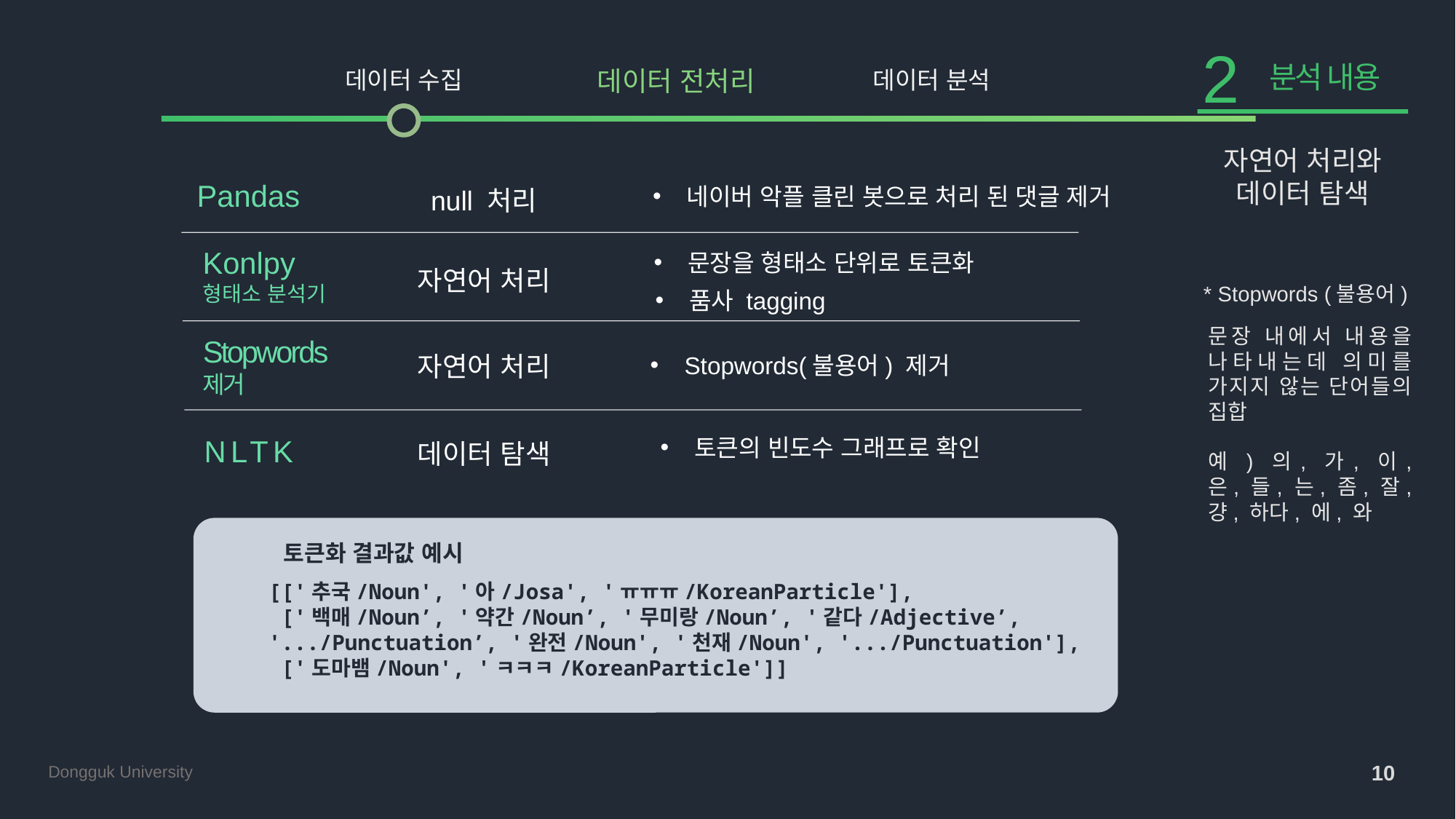

2
분석 내용
데이터 전처리
데이터 수집
데이터 분석

자연어 처리와
데이터 탐색
Pandas
네이버 악플 클린 봇으로 처리 된 댓글 제거
null 처리
Konlpy
형태소 분석기
문장을 형태소 단위로 토큰화
자연어 처리
품사 tagging
Stopwords 제거
자연어 처리
Stopwords(불용어) 제거
NLTK
토큰의 빈도수 그래프로 확인
데이터 탐색
* Stopwords (불용어)
문장 내에서 내용을 나타내는데 의미를 가지지 않는 단어들의 집합
예 ) 의, 가, 이, 은, 들, 는, 좀, 잘, 걍, 하다, 에, 와

토큰화 결과값 예시
[['추국/Noun', '아/Josa', 'ㅠㅠㅠ/KoreanParticle'],
 ['백매/Noun’, '약간/Noun’, '무미랑/Noun’, '같다/Adjective’,      '.../Punctuation’, '완전/Noun', '천재/Noun', '.../Punctuation'],
 ['도마뱀/Noun', 'ㅋㅋㅋ/KoreanParticle']]
10
Dongguk University